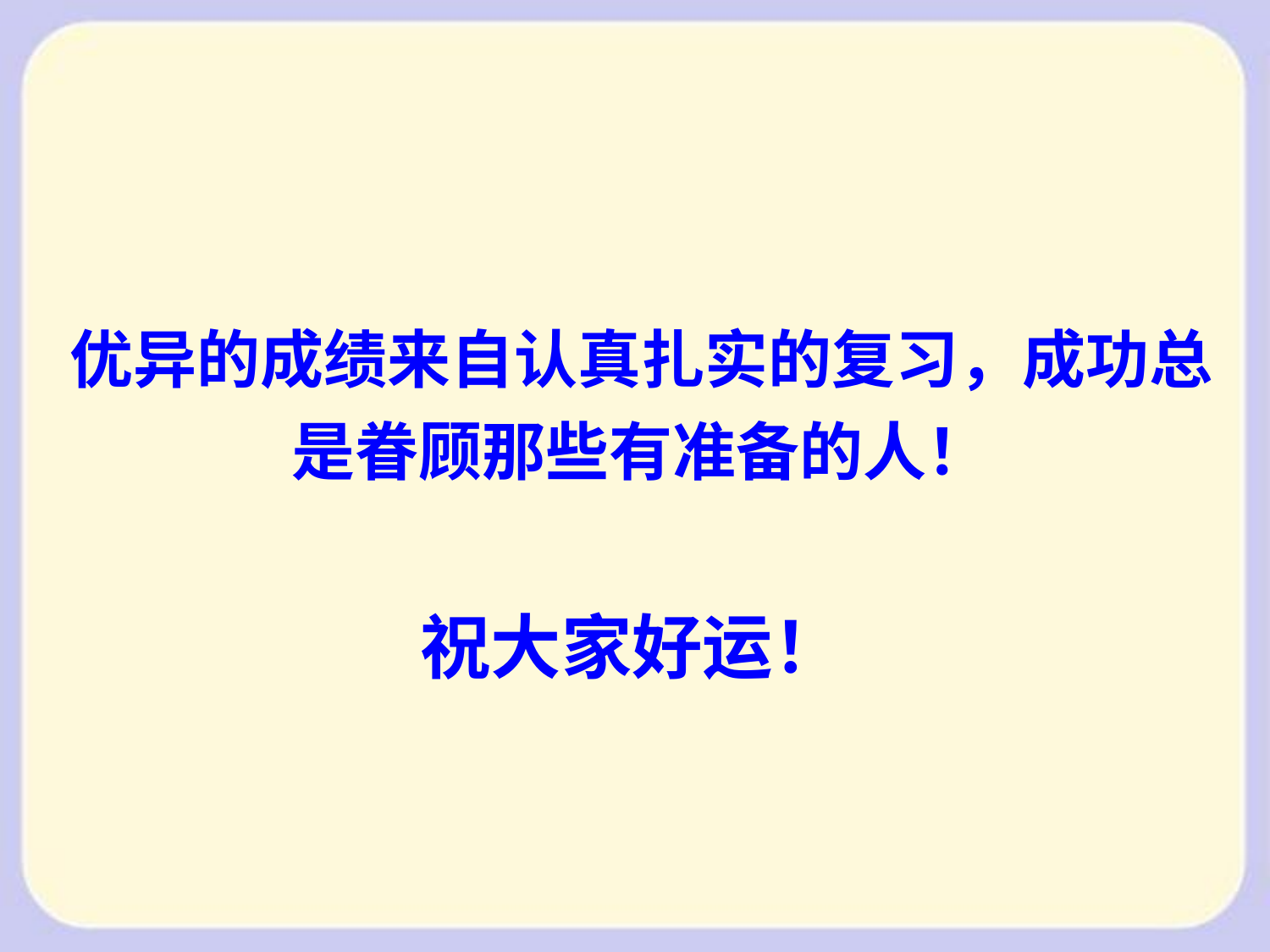

优异的成绩来自认真扎实的复习，成功总是眷顾那些有准备的人！
祝大家好运！